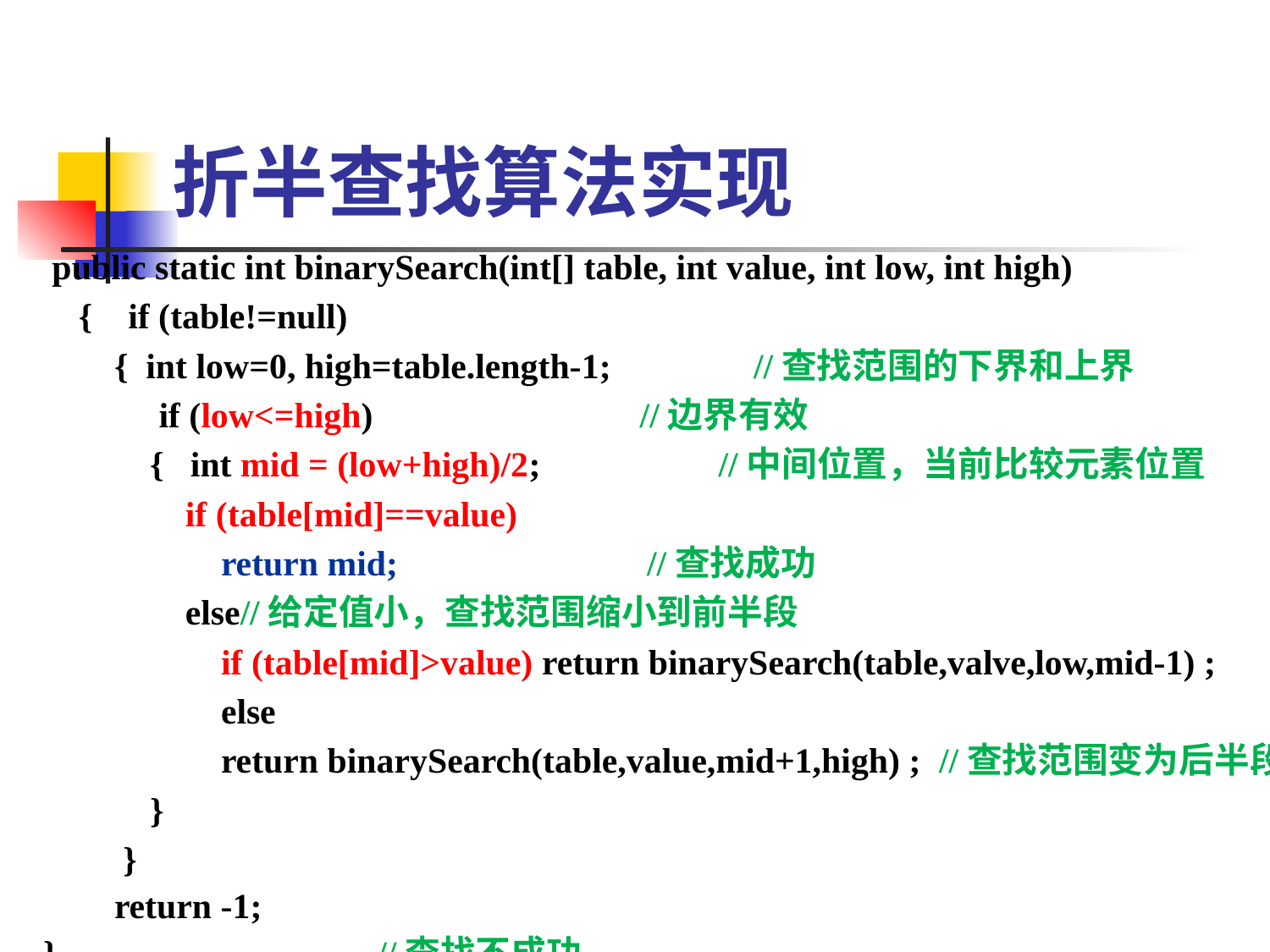

# 折半查找算法实现
 public static int binarySearch(int[] table, int value, int low, int high)
    {    if (table!=null)
        {  int low=0, high=table.length-1;                //查找范围的下界和上界
             if (low<=high)                              //边界有效
            {   int mid = (low+high)/2;                    //中间位置，当前比较元素位置
                if (table[mid]==value)
                    return mid;                            //查找成功
                else//给定值小，查找范围缩小到前半段
                    if (table[mid]>value) return binarySearch(table,valve,low,mid-1) ;
                    else
                    return binarySearch(table,value,mid+1,high) ;  //查找范围变为后半段
            }
         }
        return -1;
}                                    //查找不成功

23